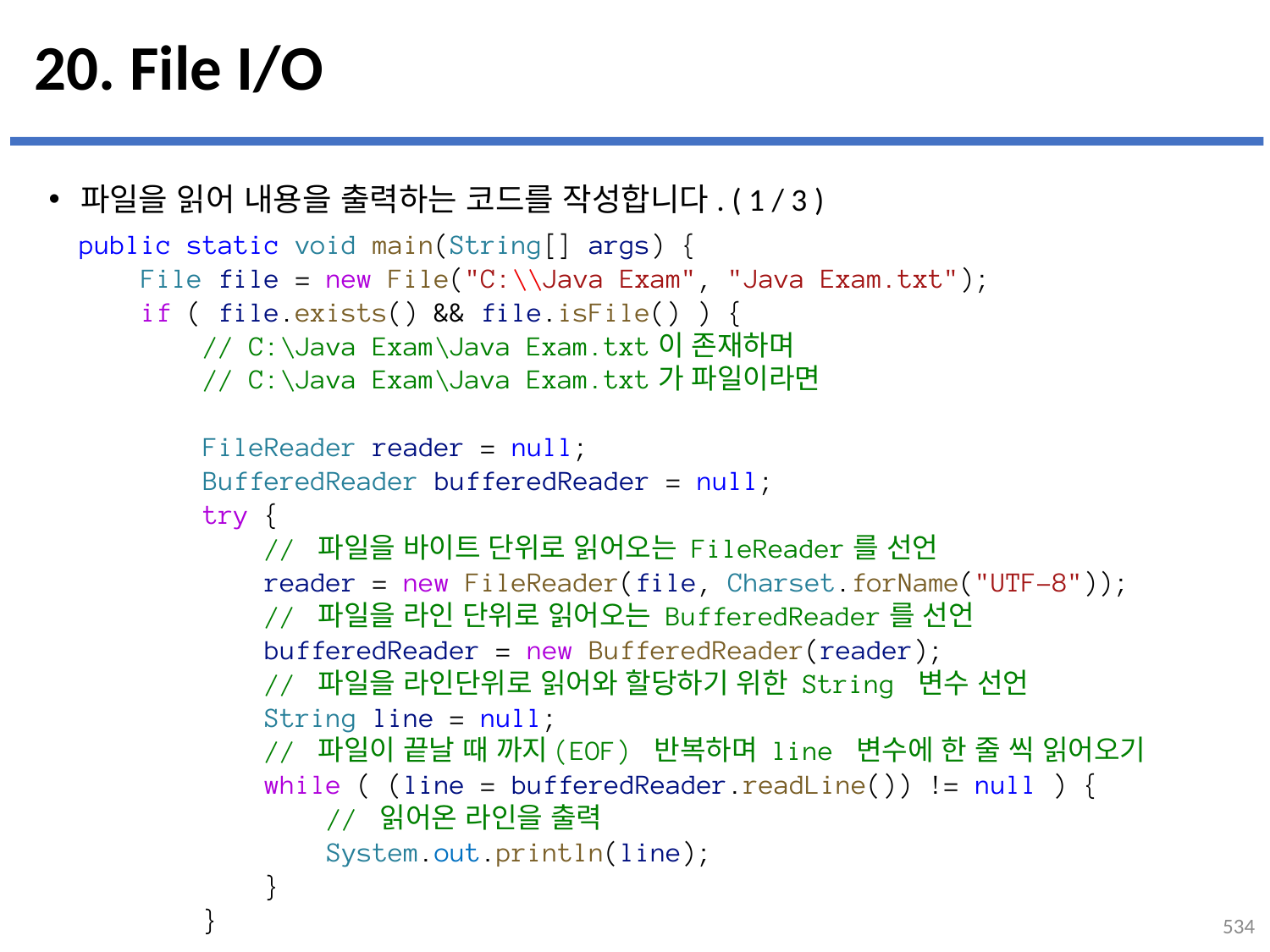

# 20. File I/O
파일을 읽어 내용을 출력하는 코드를 작성합니다. ( 1 / 3 )
public static void main(String[] args) {
    File file = new File("C:\\Java Exam", "Java Exam.txt");
    if ( file.exists() && file.isFile() ) {
        // C:\Java Exam\Java Exam.txt이 존재하며
        // C:\Java Exam\Java Exam.txt가 파일이라면
        FileReader reader = null;
        BufferedReader bufferedReader = null;
        try {
            // 파일을 바이트 단위로 읽어오는 FileReader를 선언
            reader = new FileReader(file, Charset.forName("UTF-8"));
            // 파일을 라인 단위로 읽어오는 BufferedReader를 선언
            bufferedReader = new BufferedReader(reader);
            // 파일을 라인단위로 읽어와 할당하기 위한 String 변수 선언
            String line = null;
            // 파일이 끝날 때 까지(EOF) 반복하며 line 변수에 한 줄 씩 읽어오기
            while ( (line = bufferedReader.readLine()) != null ) {
                // 읽어온 라인을 출력
                System.out.println(line);
            }
        }
534